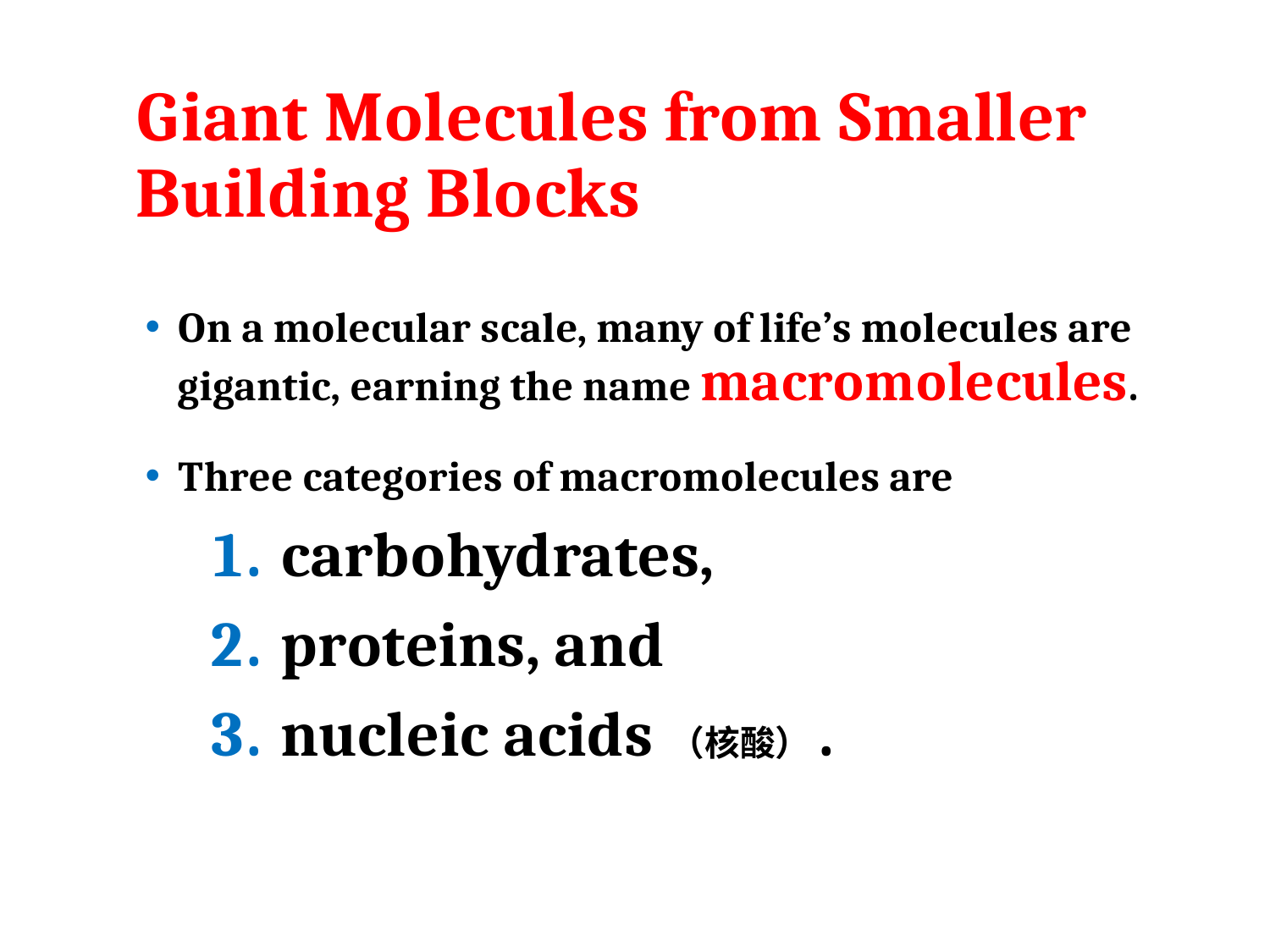

# Giant Molecules from Smaller Building Blocks
On a molecular scale, many of life’s molecules are gigantic, earning the name macromolecules.
Three categories of macromolecules are
carbohydrates,
proteins, and
nucleic acids（核酸）.